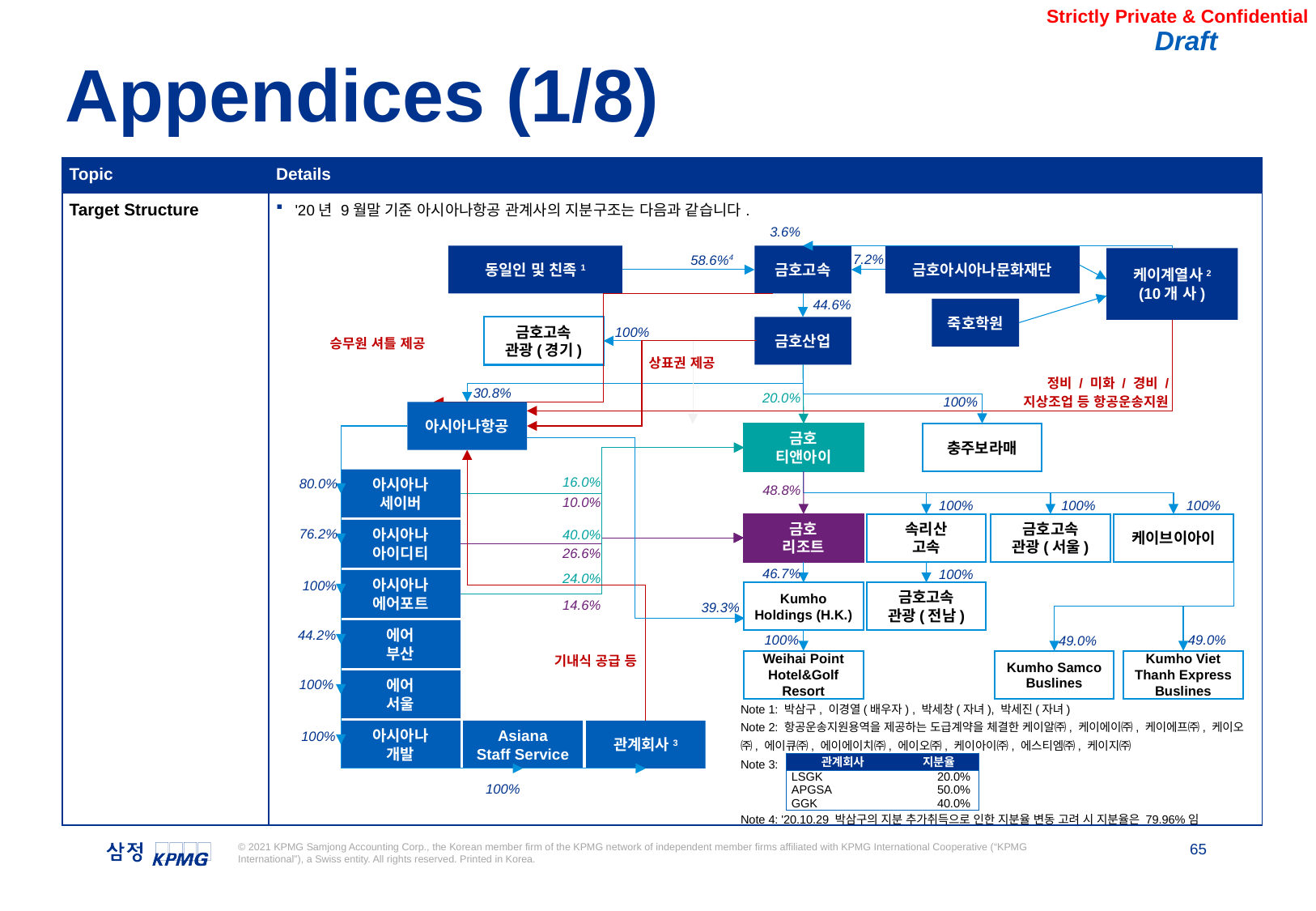

Appendices (1/8)
| Topic | Details |
| --- | --- |
| Target Structure | '20년 9월말 기준 아시아나항공 관계사의 지분구조는 다음과 같습니다. |
3.6%
동일인 및 친족1
금호고속
금호아시아나문화재단
7.2%
58.6%4
케이계열사2
(10개 사)
44.6%
죽호학원
금호고속
관광(경기)
금호산업
100%
승무원 셔틀 제공
상표권 제공
정비 / 미화 / 경비 /
지상조업 등 항공운송지원
30.8%
20.0%
100%
아시아나항공
충주보라매
금호
티앤아이
16.0%
아시아나
세이버
80.0%
48.8%
10.0%
100%
100%
100%
속리산
고속
금호고속
관광(서울)
케이브이아이
금호
리조트
아시아나
아이디티
76.2%
40.0%
26.6%
46.7%
100%
24.0%
아시아나
에어포트
100%
Kumho
Holdings (H.K.)
금호고속
관광(전남)
14.6%
39.3%
에어
부산
44.2%
100%
49.0%
49.0%
기내식 공급 등
Weihai Point
Hotel&Golf
Resort
Kumho Samco Buslines
Kumho Viet Thanh Express Buslines
에어
서울
100%
Note 1: 박삼구, 이경열(배우자) , 박세창(자녀), 박세진(자녀)
Note 2: 항공운송지원용역을 제공하는 도급계약을 체결한 케이알㈜, 케이에이㈜, 케이에프㈜, 케이오㈜, 에이큐㈜, 에이에이치㈜, 에이오㈜, 케이아이㈜, 에스티엠㈜, 케이지㈜
Note 3:

Note 4: '20.10.29 박삼구의 지분 추가취득으로 인한 지분율 변동 고려 시 지분율은 79.96%임

아시아나
개발
Asiana
Staff Service
관계회사3
100%
| 관계회사 | 지분율 |
| --- | --- |
| LSGK | 20.0% |
| APGSA | 50.0% |
| GGK | 40.0% |
100%